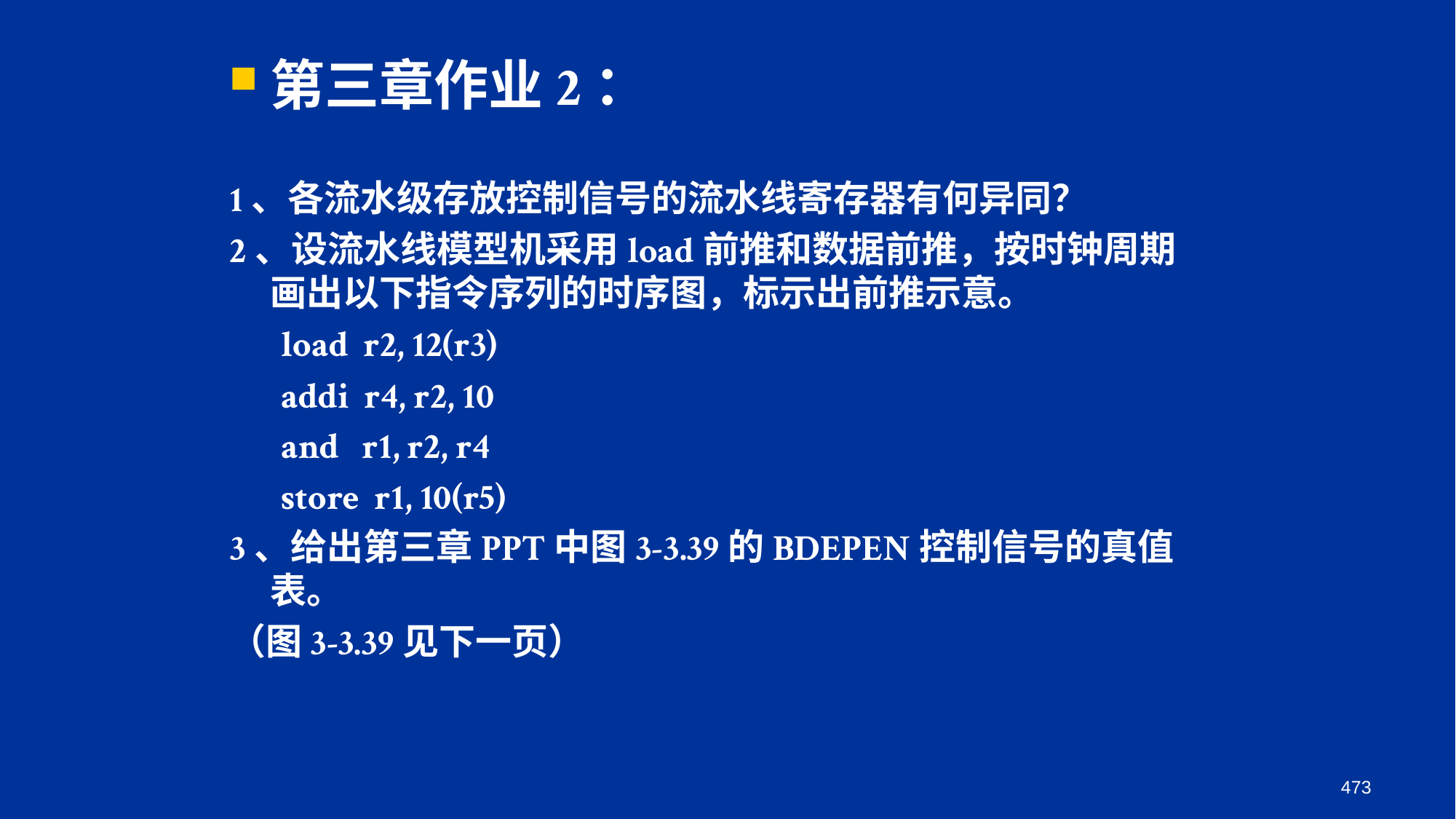

第三章作业2：

1、各流水级存放控制信号的流水线寄存器有何异同？
2、设流水线模型机采用load前推和数据前推，按时钟周期画出以下指令序列的时序图，标示出前推示意。
       load  r2, 12(r3)
       addi  r4, r2, 10
       and   r1, r2, r4
       store  r1, 10(r5)
3、给出第三章PPT中图3-3.39的BDEPEN控制信号的真值表。
（图3-3.39见下一页）
473